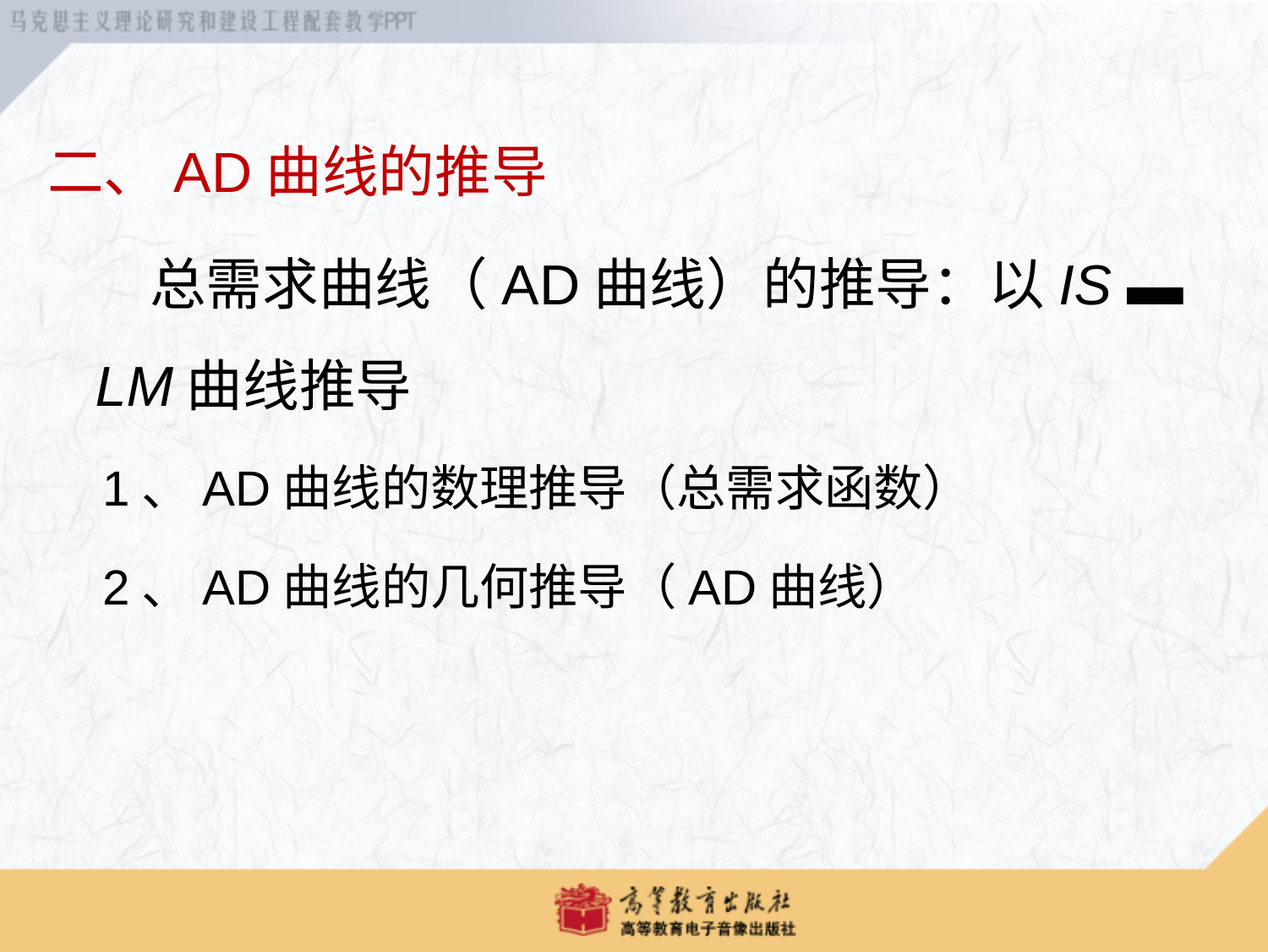

二、AD曲线的推导
       总需求曲线（AD曲线）的推导：以IS ▬ LM曲线推导
    1、AD曲线的数理推导（总需求函数）
    2、AD曲线的几何推导（AD曲线）